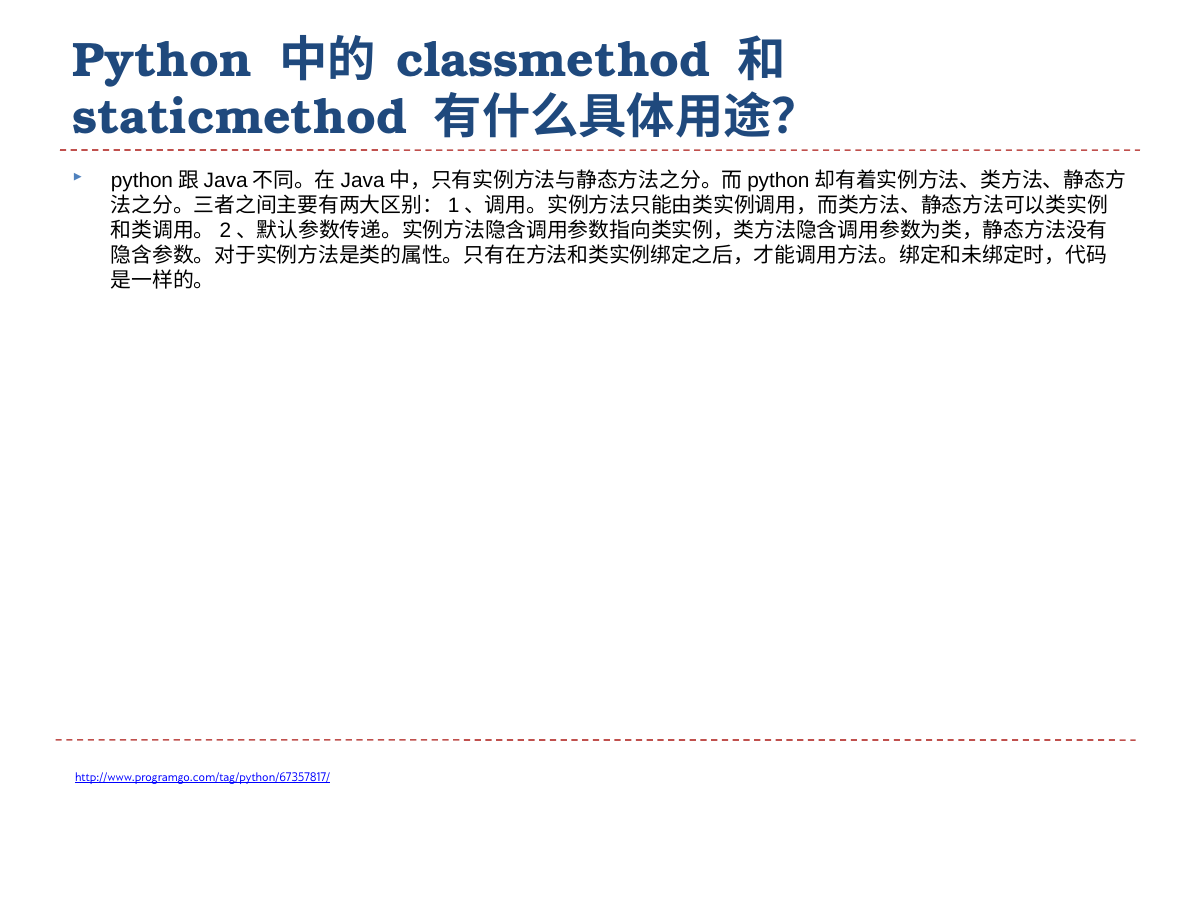

# Python 中的 classmethod 和 staticmethod 有什么具体用途？
python跟Java不同。在Java中，只有实例方法与静态方法之分。而python却有着实例方法、类方法、静态方法之分。三者之间主要有两大区别：1、调用。实例方法只能由类实例调用，而类方法、静态方法可以类实例和类调用。2、默认参数传递。实例方法隐含调用参数指向类实例，类方法隐含调用参数为类，静态方法没有隐含参数。对于实例方法是类的属性。只有在方法和类实例绑定之后，才能调用方法。绑定和未绑定时，代码是一样的。
http://www.programgo.com/tag/python/67357817/